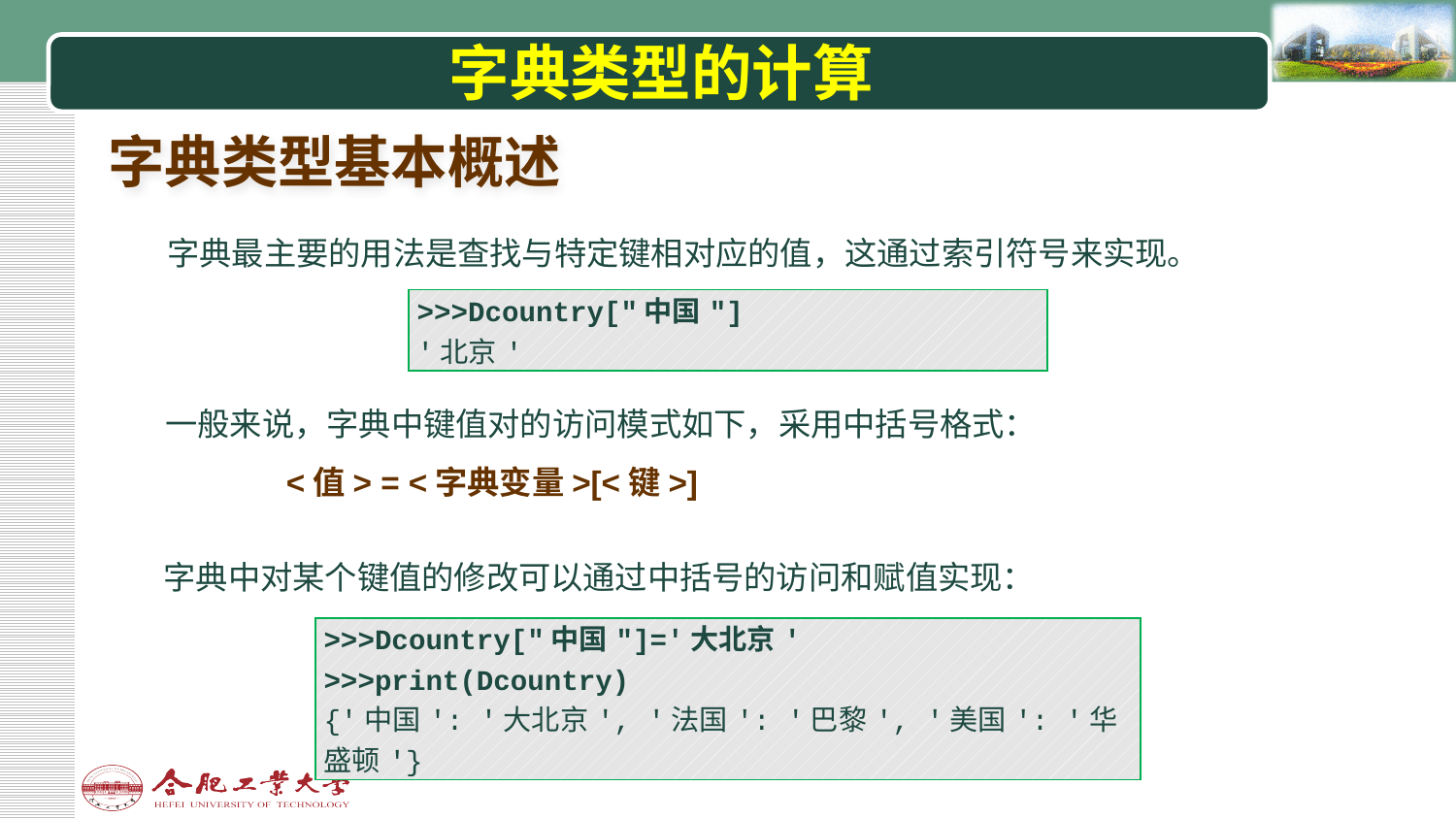

# 字典类型的计算
字典类型基本概述
       字典最主要的用法是查找与特定键相对应的值，这通过索引符号来实现。
| >>>Dcountry["中国"] '北京' |
| --- |
一般来说，字典中键值对的访问模式如下，采用中括号格式：
               <值> = <字典变量>[<键>]
字典中对某个键值的修改可以通过中括号的访问和赋值实现：
| >>>Dcountry["中国"]='大北京' >>>print(Dcountry) {'中国': '大北京', '法国': '巴黎', '美国': '华盛顿'} |
| --- |